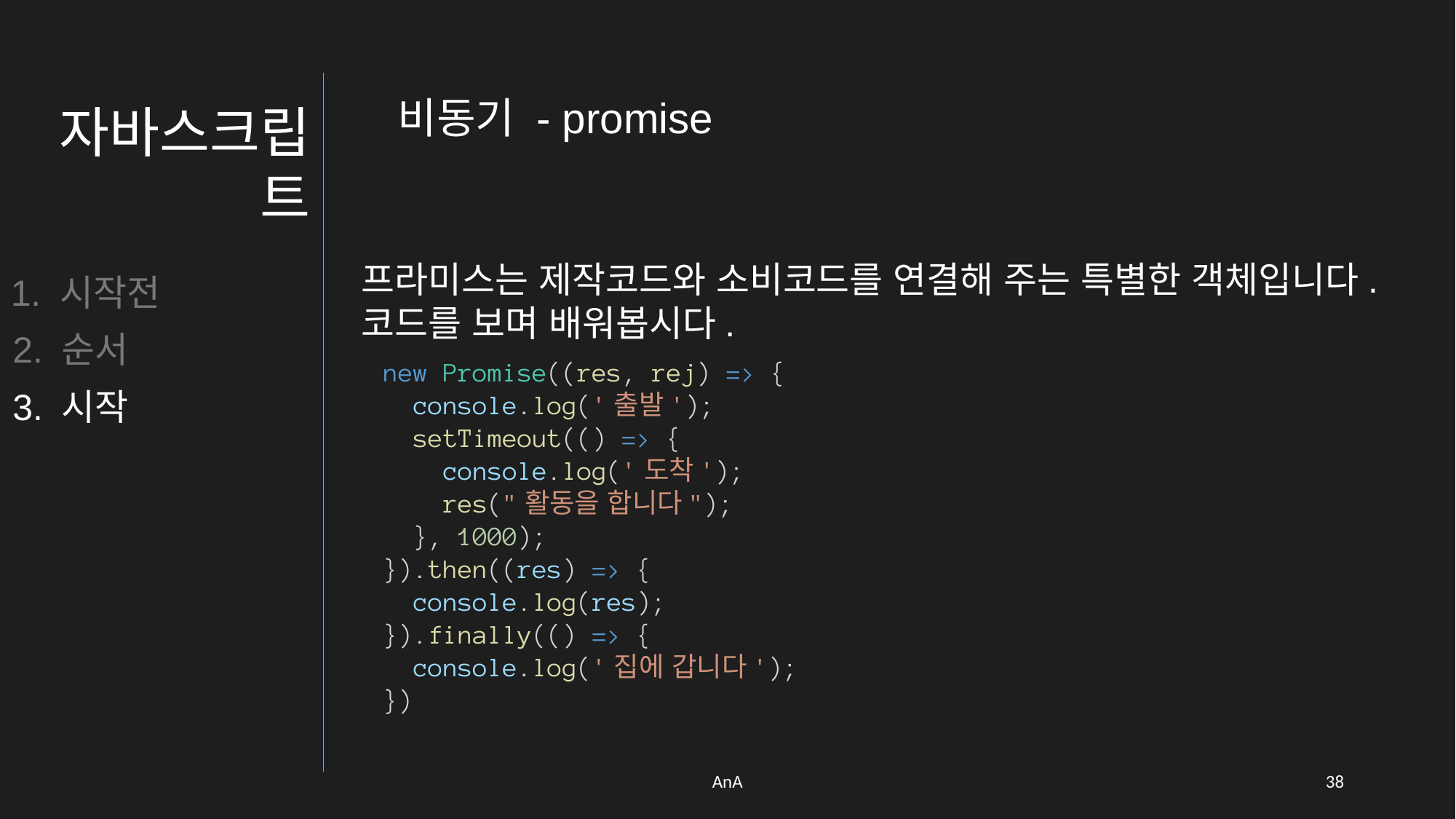

비동기 - promise
자바스크립트
 프라미스는 제작코드와 소비코드를 연결해 주는 특별한 객체입니다.
 코드를 보며 배워봅시다.
1. 시작전
2. 순서
new Promise((res, rej) => {
  console.log('출발');
  setTimeout(() => {
    console.log('도착');
    res("활동을 합니다");
  }, 1000);
}).then((res) => {
  console.log(res);
}).finally(() => {
  console.log('집에 갑니다');
})
3. 시작
AnA
38